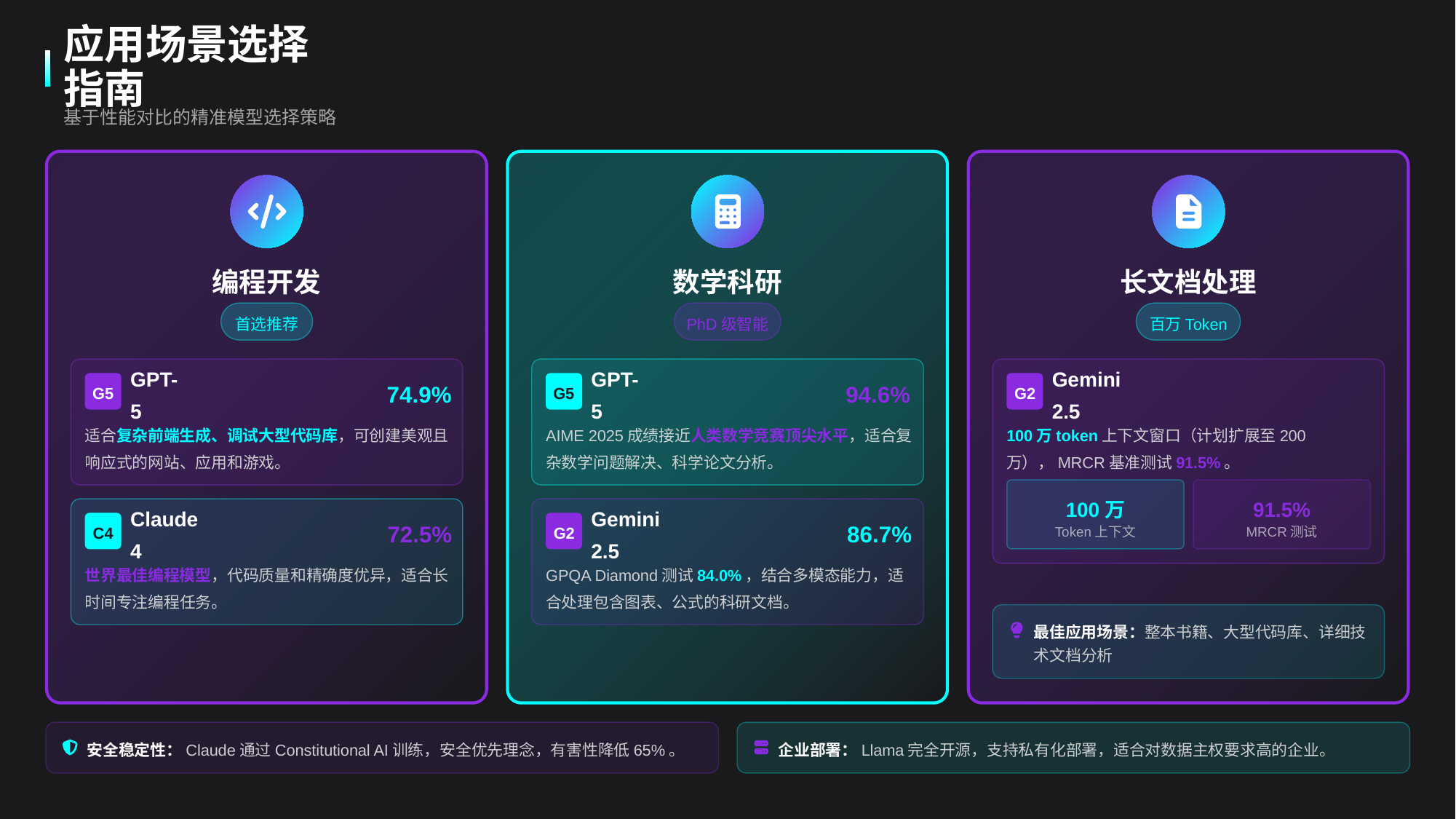

应用场景选择指南

基于性能对比的精准模型选择策略

编程开发
数学科研
长文档处理

首选推荐
PhD级智能
百万Token

GPT-5
74.9%
GPT-5
94.6%
Gemini 2.5
G5
G5
G2
适合复杂前端生成、调试大型代码库，可创建美观且响应式的网站、应用和游戏。
AIME 2025成绩接近人类数学竞赛顶尖水平，适合复杂数学问题解决、科学论文分析。
100万token上下文窗口（计划扩展至200万），MRCR基准测试91.5%。

100万
91.5%

Claude 4
72.5%
Gemini 2.5
86.7%
C4
G2
Token上下文
MRCR测试
世界最佳编程模型，代码质量和精确度优异，适合长时间专注编程任务。
GPQA Diamond测试84.0%，结合多模态能力，适合处理包含图表、公式的科研文档。

最佳应用场景：整本书籍、大型代码库、详细技术文档分析

安全稳定性：Claude通过Constitutional AI训练，安全优先理念，有害性降低65%。
企业部署：Llama完全开源，支持私有化部署，适合对数据主权要求高的企业。